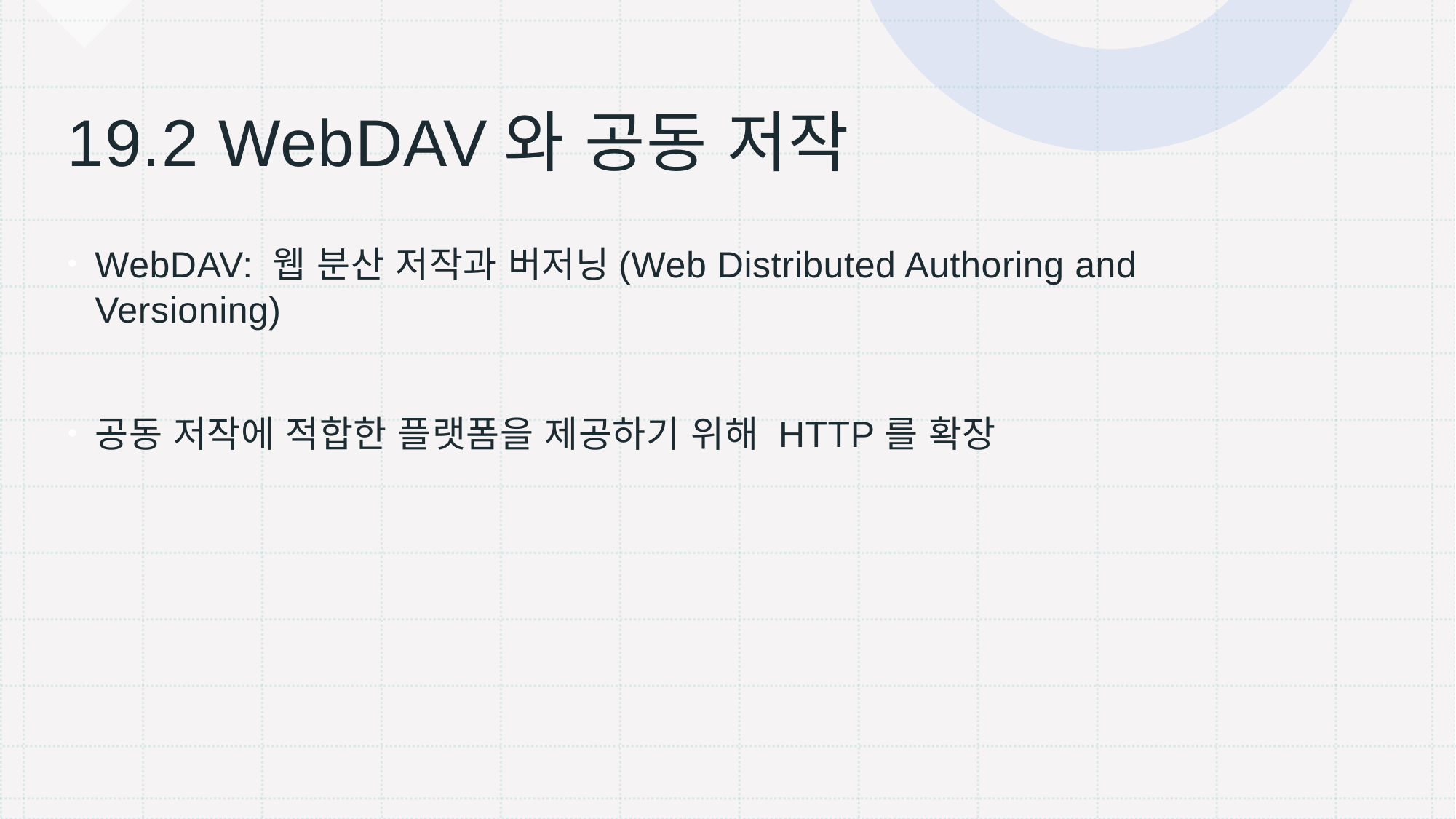

# 19.2 WebDAV와 공동 저작
WebDAV: 웹 분산 저작과 버저닝(Web Distributed Authoring and Versioning)

공동 저작에 적합한 플랫폼을 제공하기 위해 HTTP를 확장